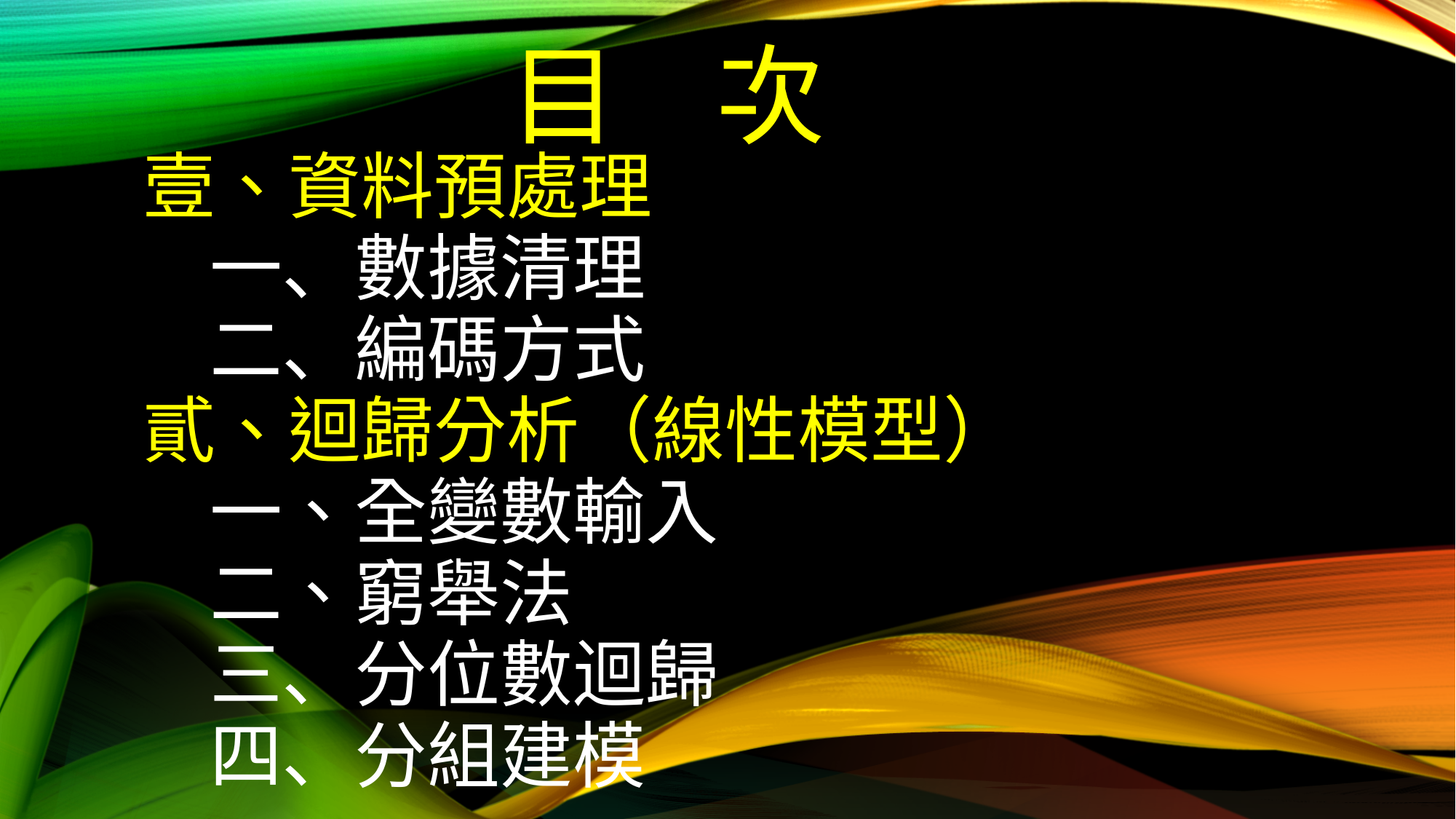

# 目    次
壹、資料預處理
   一、數據清理
   二、編碼方式
貳、迴歸分析（線性模型）
   一、全變數輸入
   二、窮舉法
   三、分位數迴歸
   四、分組建模